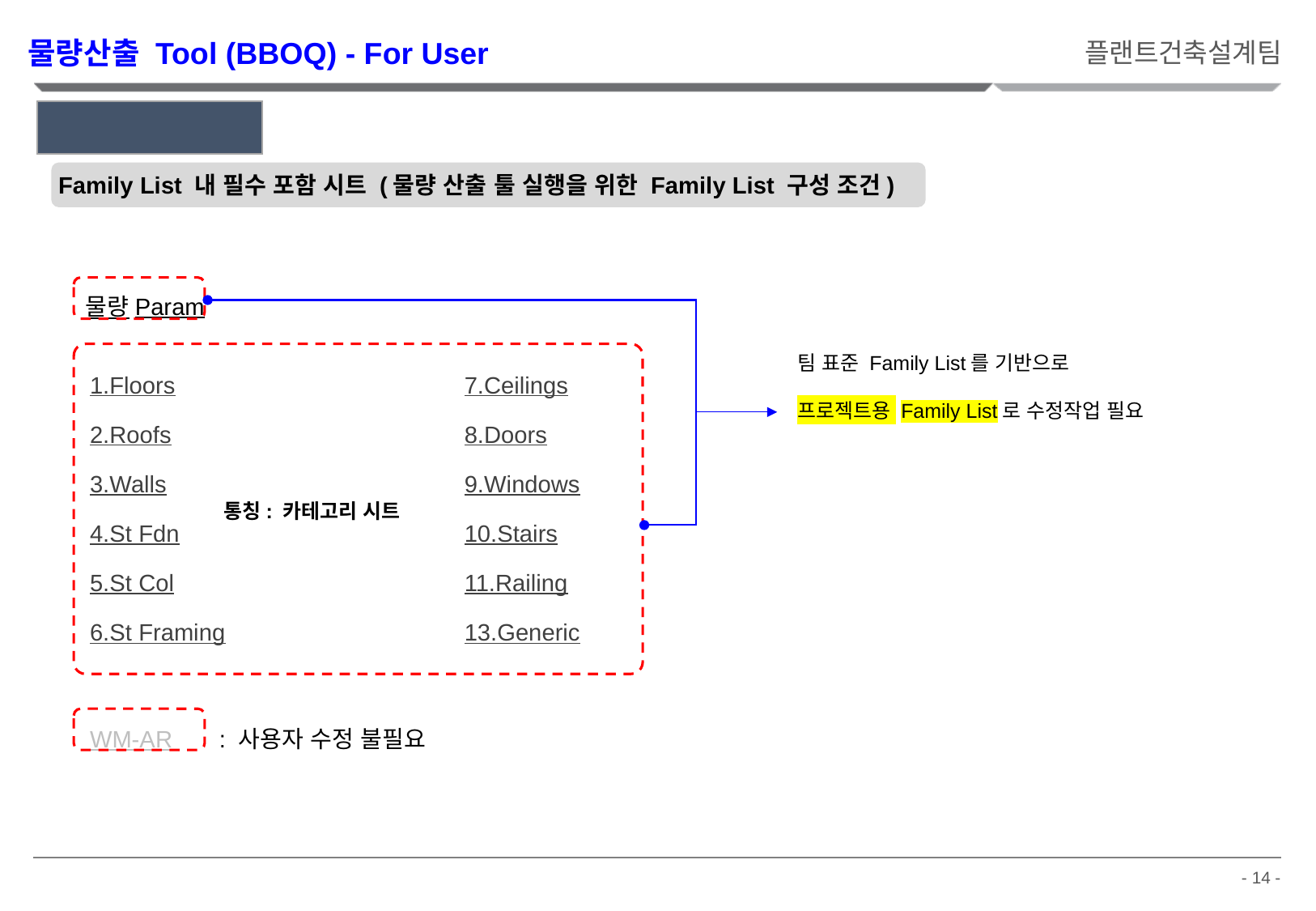

물량산출 Tool (BBOQ) - For User
플랜트건축설계팀
3. Family List
Family List 내 필수 포함 시트 (물량 산출 툴 실행을 위한 Family List 구성 조건)
물량Param

1.Floors
2.Roofs
3.Walls
4.St Fdn
5.St Col
6.St Framing
7.Ceilings
8.Doors
9.Windows
10.Stairs
11.Railing
13.Generic

팀 표준 Family List를 기반으로

프로젝트용 Family List로 수정작업 필요
통칭: 카테고리 시트
WM-AR       : 사용자 수정 불필요